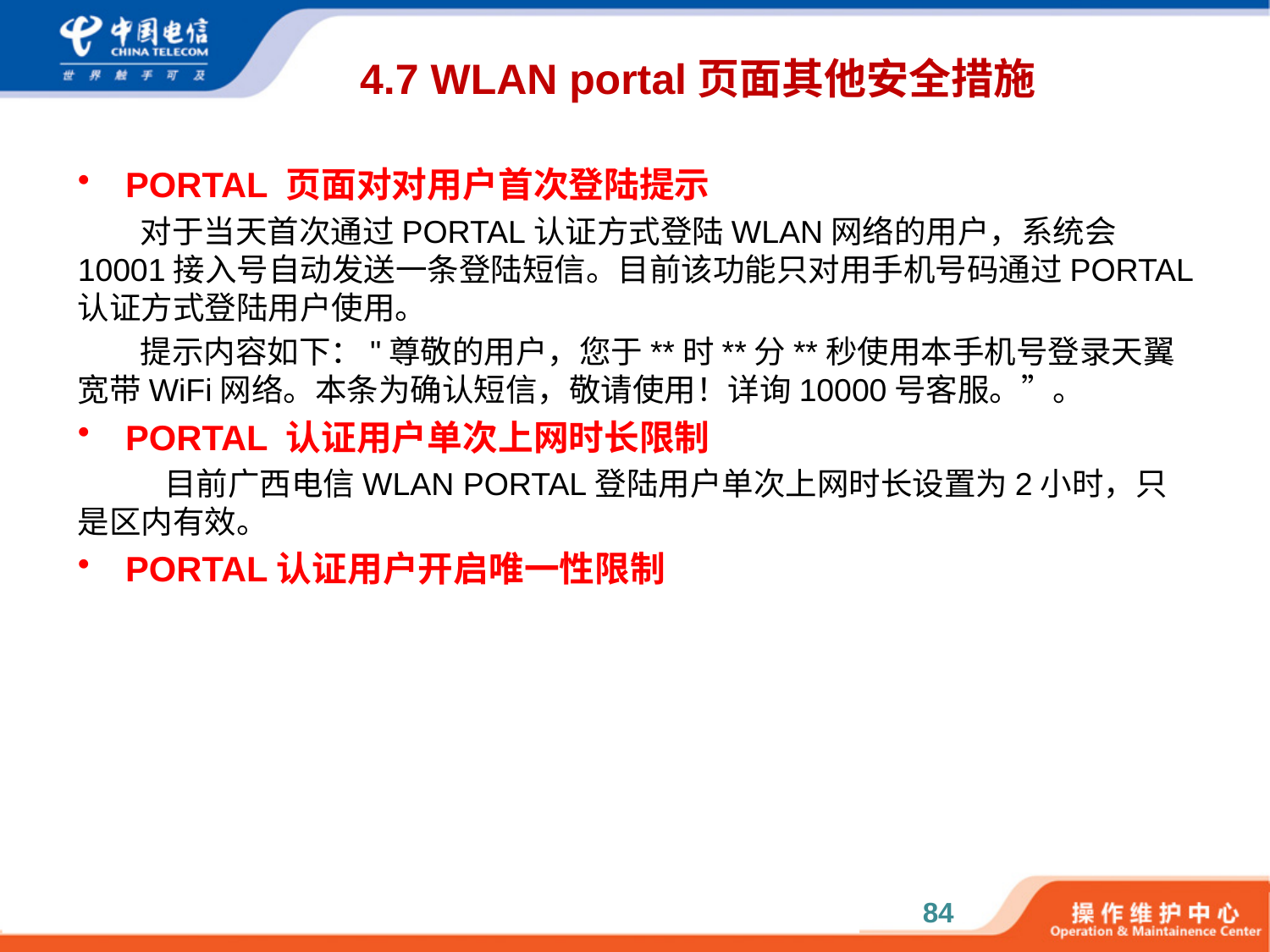

# 4.7 WLAN portal页面其他安全措施
PORTAL 页面对对用户首次登陆提示
对于当天首次通过PORTAL认证方式登陆WLAN网络的用户，系统会10001接入号自动发送一条登陆短信。目前该功能只对用手机号码通过PORTAL认证方式登陆用户使用。
提示内容如下："尊敬的用户，您于**时**分**秒使用本手机号登录天翼宽带WiFi网络。本条为确认短信，敬请使用！详询10000号客服。”。
PORTAL 认证用户单次上网时长限制
目前广西电信WLAN PORTAL登陆用户单次上网时长设置为2小时，只是区内有效。
PORTAL认证用户开启唯一性限制